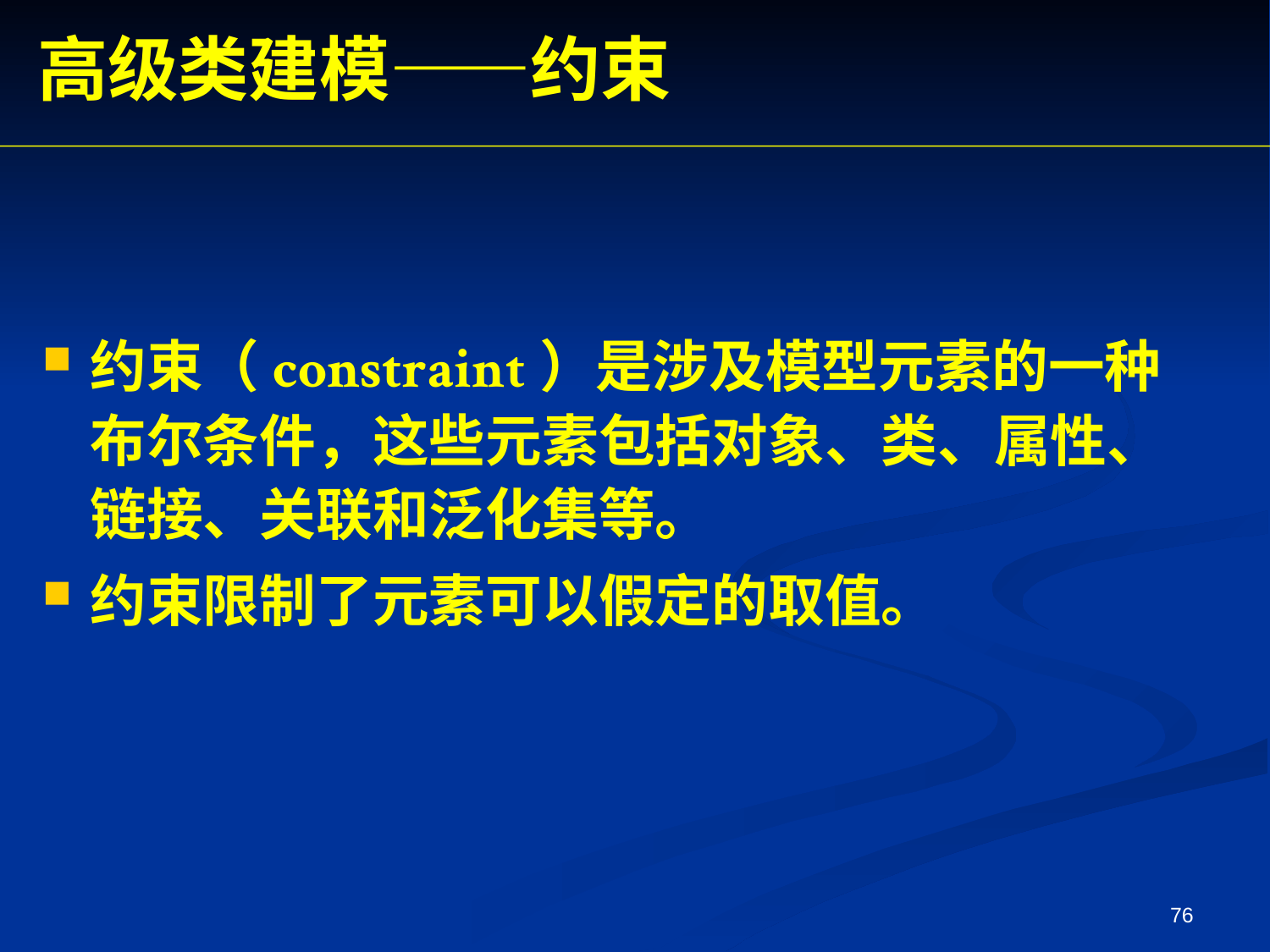

高级类建模——约束

约束（constraint）是涉及模型元素的一种布尔条件，这些元素包括对象、类、属性、链接、关联和泛化集等。
约束限制了元素可以假定的取值。
76